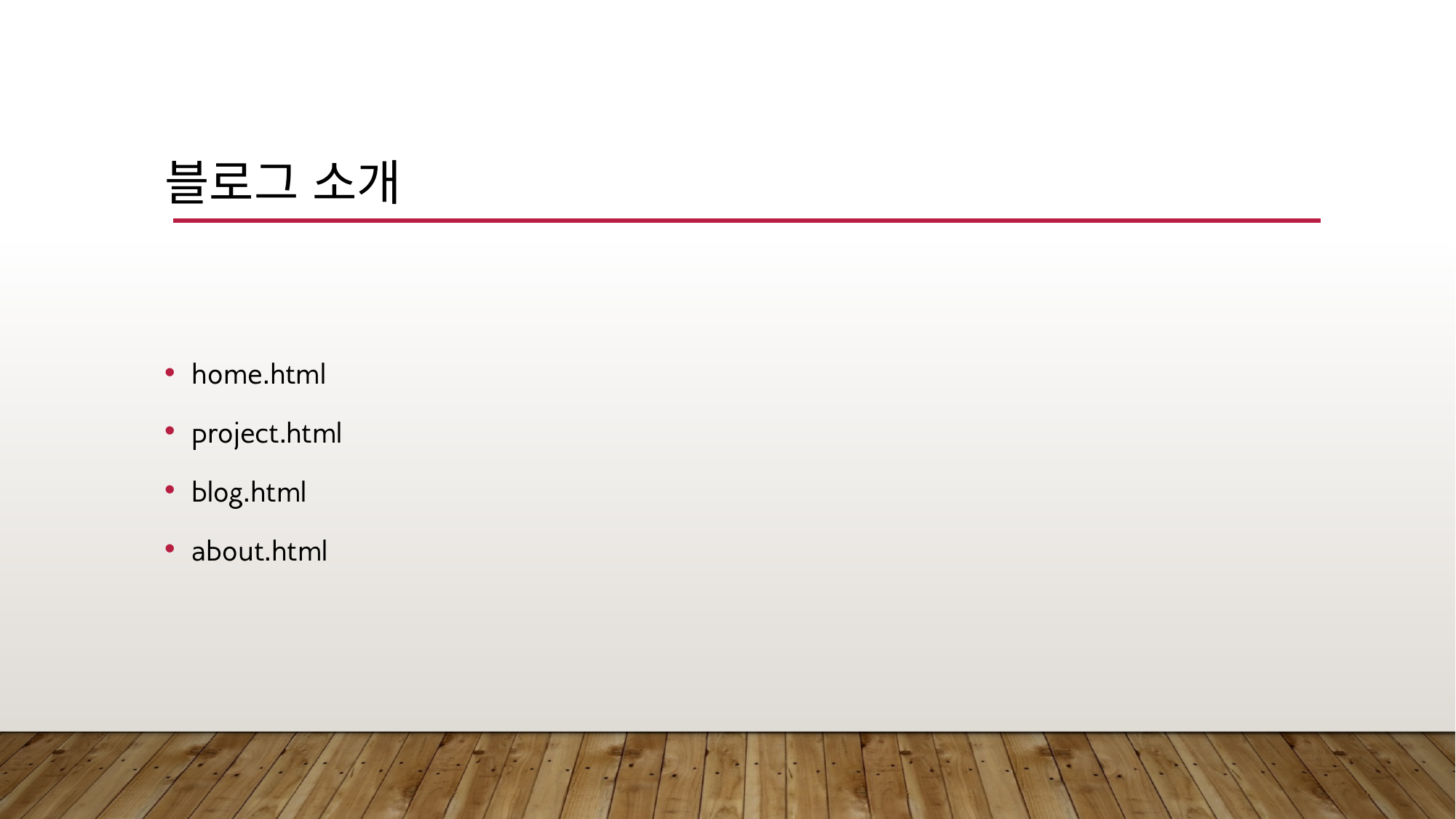

# 블로그 소개
home.html
project.html
blog.html
about.html